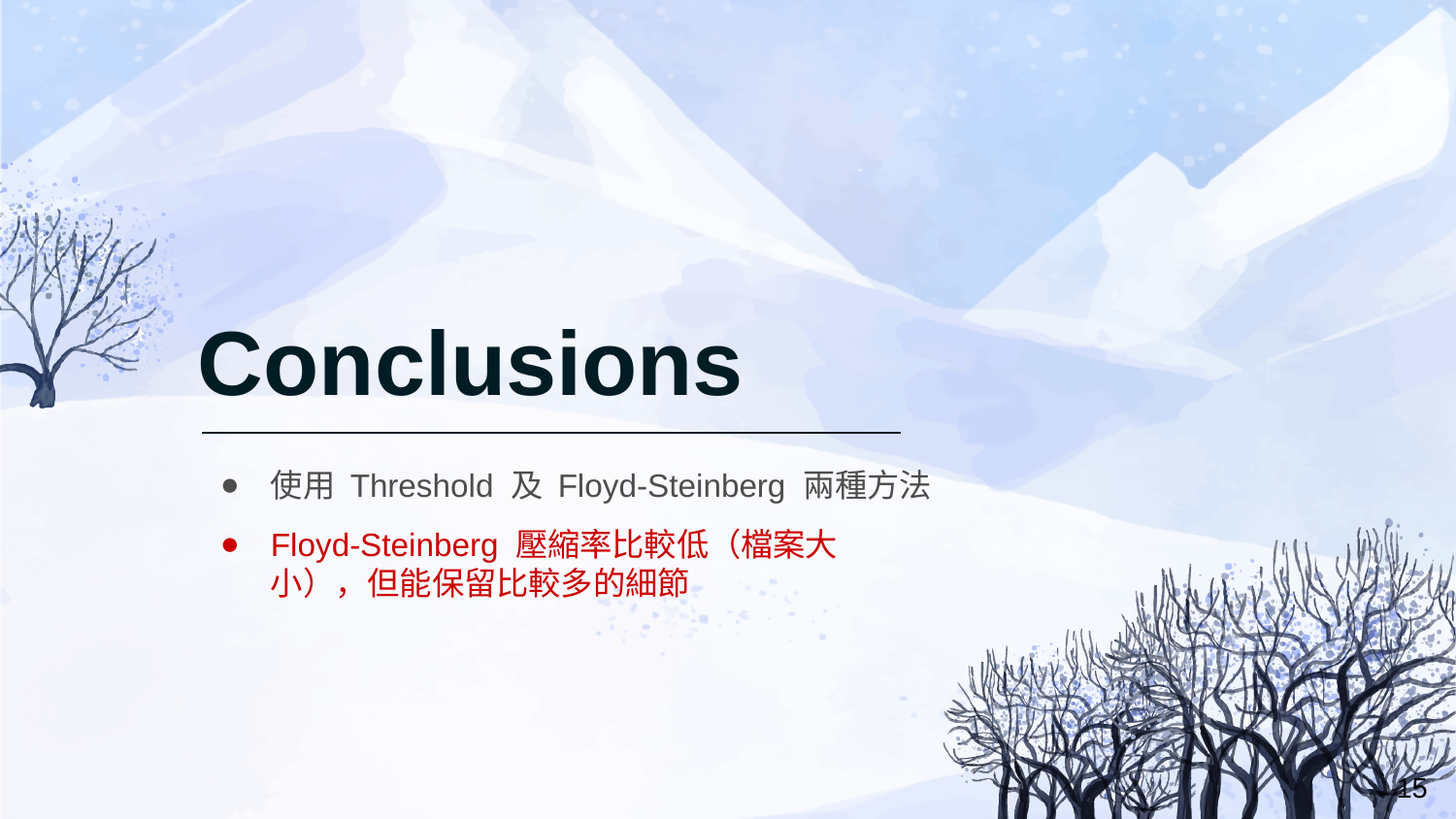

# Conclusions
使用 Threshold 及 Floyd-Steinberg 兩種方法
Floyd-Steinberg 壓縮率比較低（檔案大小），但能保留比較多的細節
15